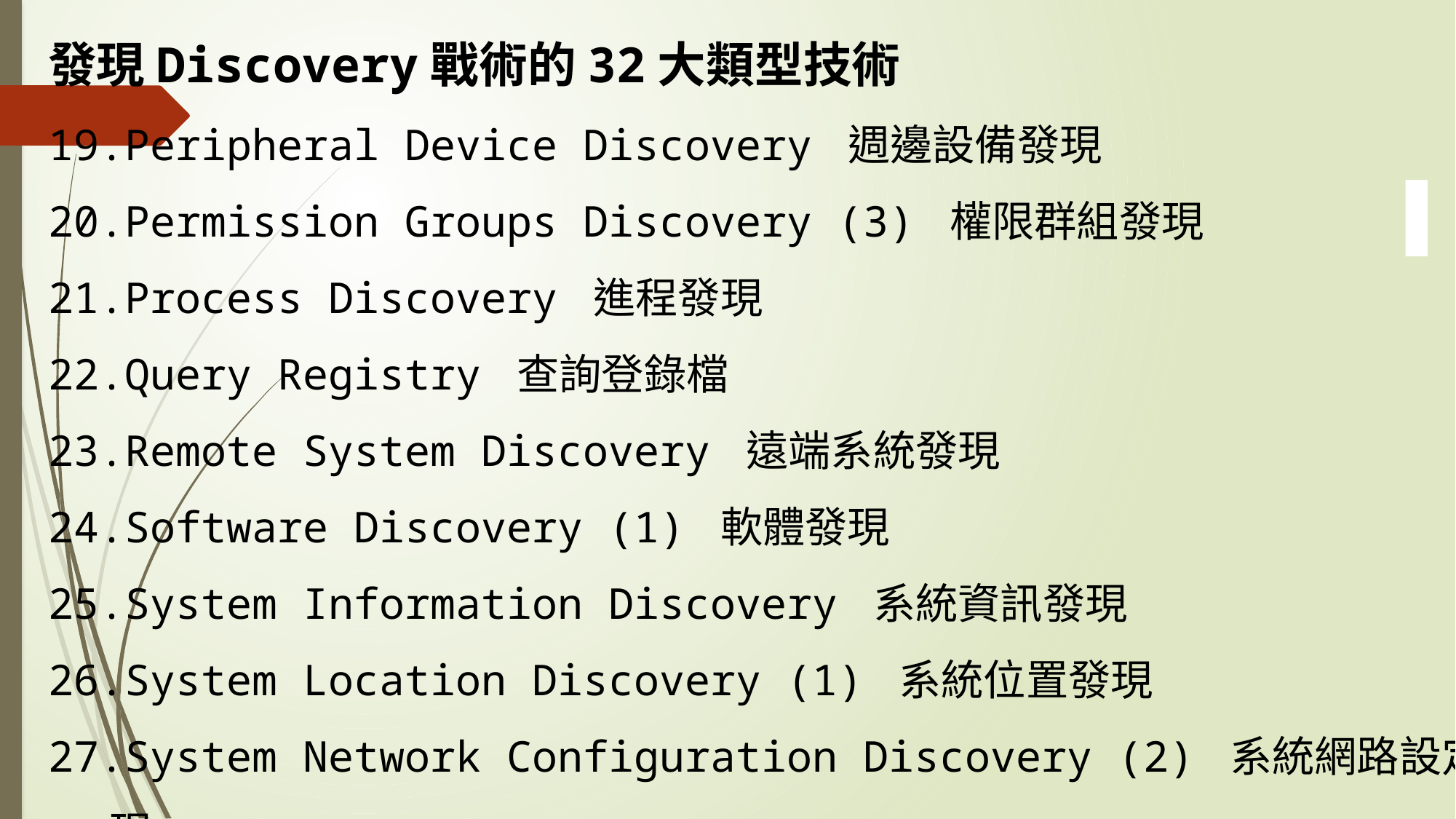

發現Discovery戰術的32大類型技術
Peripheral Device Discovery 週邊設備發現
Permission Groups Discovery (3) 權限群組發現
Process Discovery 進程發現
Query Registry 查詢登錄檔
Remote System Discovery 遠端系統發現
Software Discovery (1) 軟體發現
System Information Discovery 系統資訊發現
System Location Discovery (1) 系統位置發現
System Network Configuration Discovery (2) 系統網路設定發現